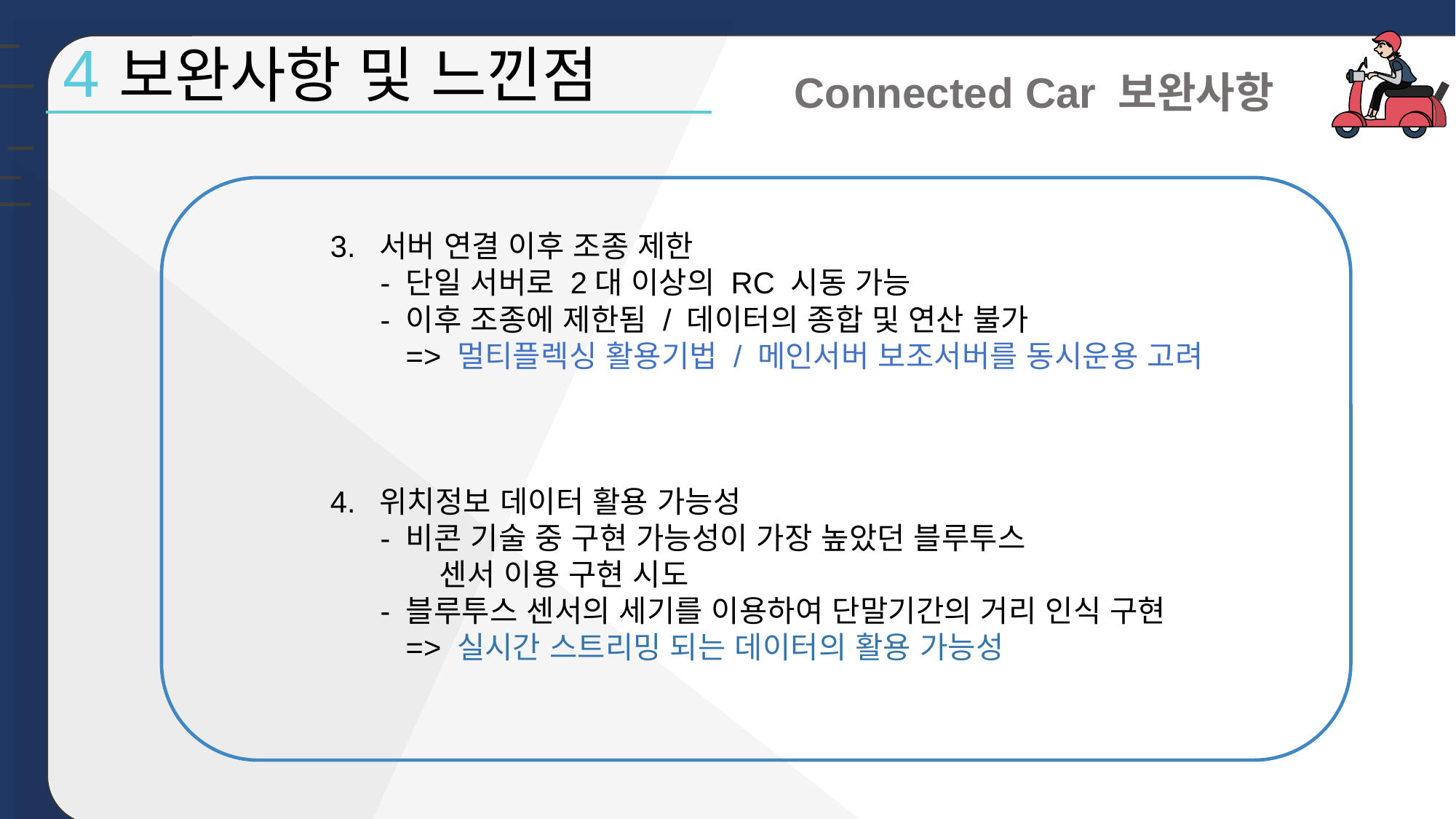

g

4  보완사항 및 느낀점

Connected Car 보완사항

3.  서버 연결 이후 조종 제한
     - 단일 서버로 2대 이상의 RC 시동 가능
     - 이후 조종에 제한됨 / 데이터의 종합 및 연산 불가
        => 멀티플렉싱 활용기법 / 메인서버 보조서버를 동시운용 고려

4.  위치정보 데이터 활용 가능성
     - 비콘 기술 중 구현 가능성이 가장 높았던 블루투스
	센서 이용 구현 시도
     - 블루투스 센서의 세기를 이용하여 단말기간의 거리 인식 구현
        => 실시간 스트리밍 되는 데이터의 활용 가능성

Connected Car